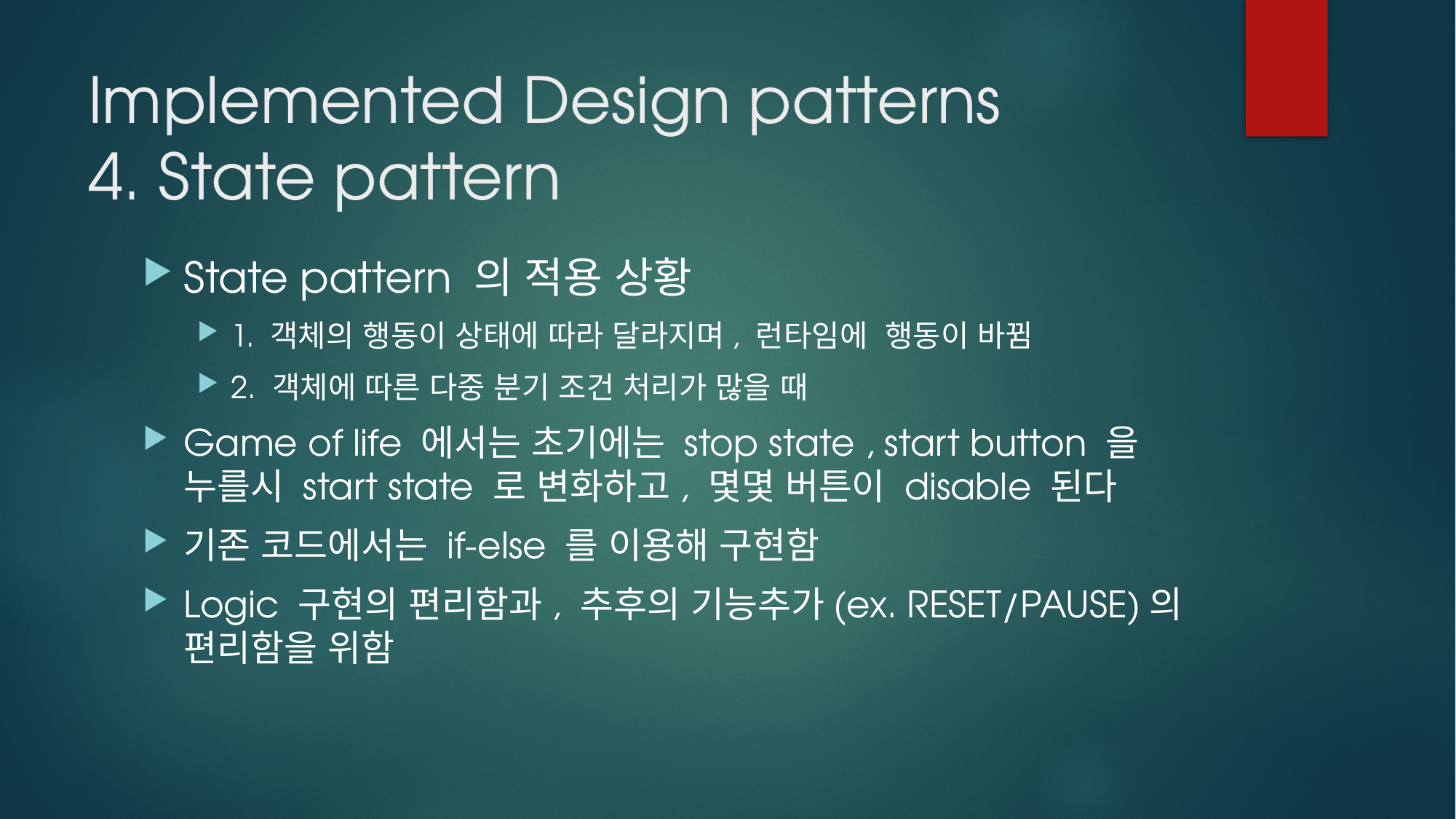

# Implemented Design patterns 4. State pattern
State pattern 의 적용 상황
1. 객체의 행동이 상태에 따라 달라지며, 런타임에  행동이 바뀜
2. 객체에 따른 다중 분기 조건 처리가 많을 때
Game of life 에서는 초기에는 stop state , start button 을 누를시 start state 로 변화하고, 몇몇 버튼이 disable 된다
기존 코드에서는 if-else 를 이용해 구현함
Logic 구현의 편리함과, 추후의 기능추가(ex. RESET/PAUSE)의 편리함을 위함